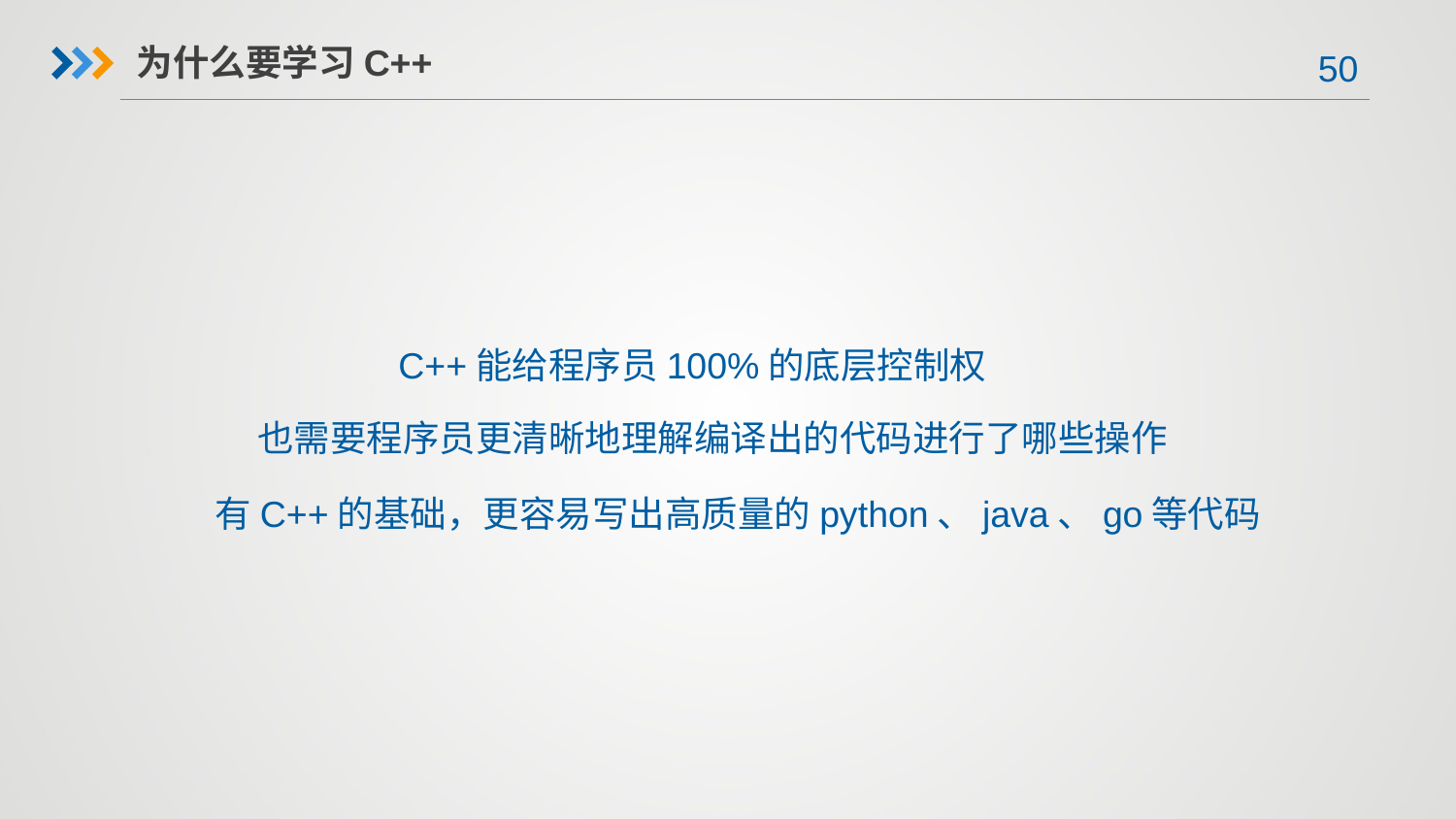

为什么要学习C++
C++能给程序员100%的底层控制权
也需要程序员更清晰地理解编译出的代码进行了哪些操作
有C++的基础，更容易写出高质量的python、java、go等代码